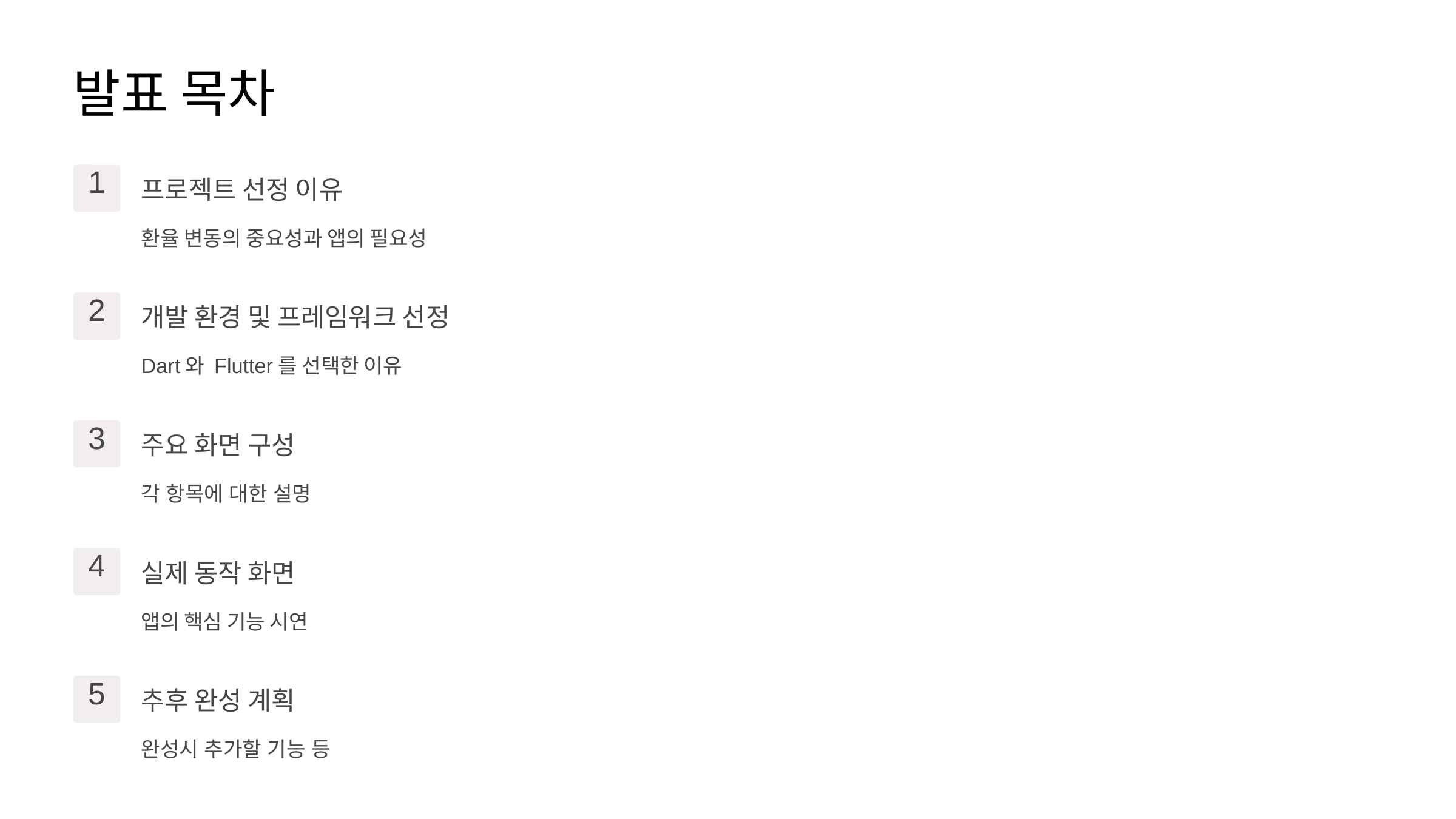

발표 목차

1
프로젝트 선정 이유
환율 변동의 중요성과 앱의 필요성

2
개발 환경 및 프레임워크 선정
Dart와 Flutter를 선택한 이유

3
주요 화면 구성
각 항목에 대한 설명

4
실제 동작 화면
앱의 핵심 기능 시연

5
추후 완성 계획
완성시 추가할 기능 등